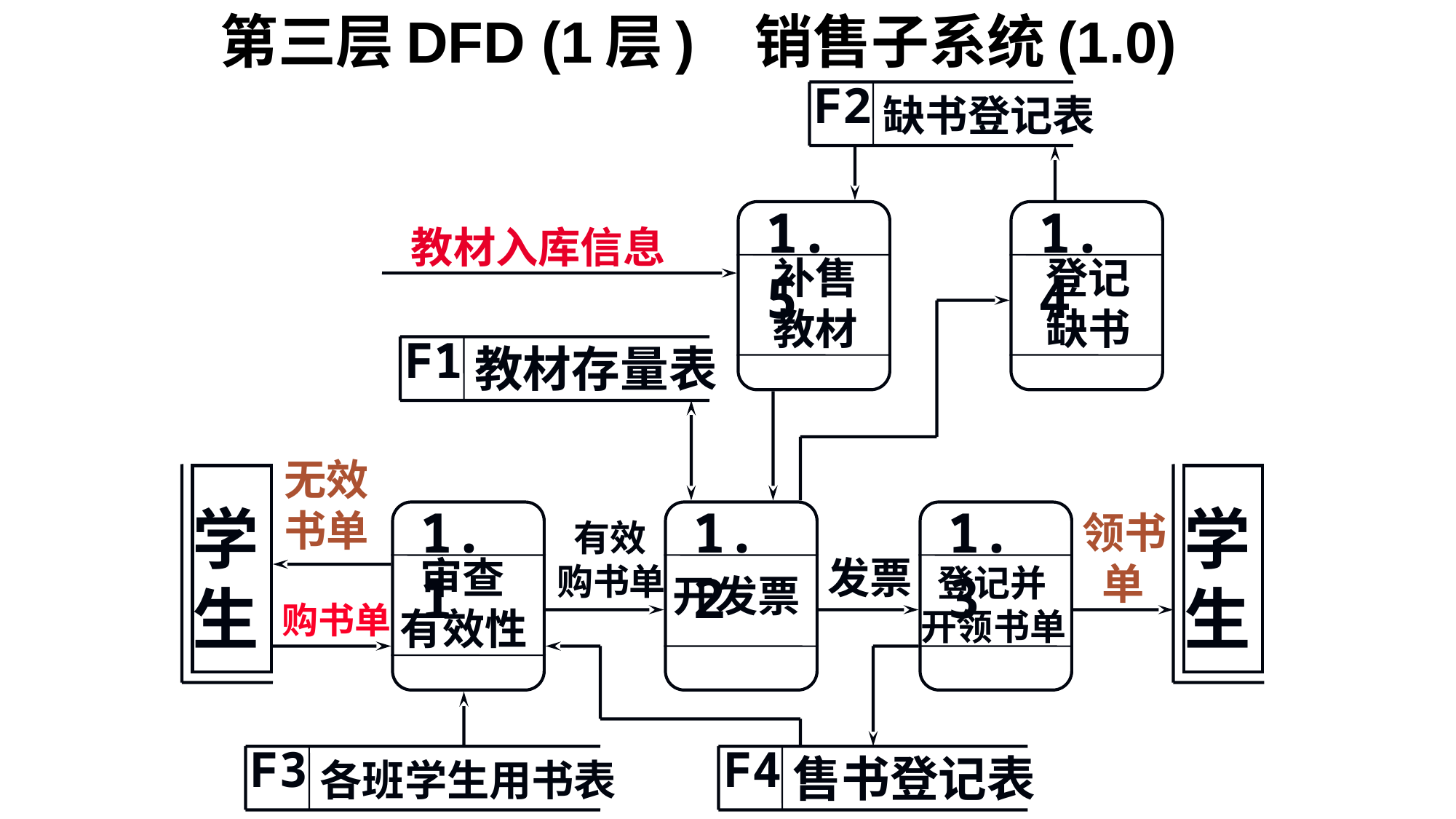

# 第三层DFD (1层)   销售子系统(1.0)
F2

缺书登记表

1.5
1.4

教材入库信息
补售
教材

登记缺书

F1
教材存量表

无效
书单

学生
学生
1.1
1.2
1.3
领书
 单

 有效
购书单

 审查
有效性

发票

 登记并
开领书单

开发票

购书单

F3
F4
售书登记表

各班学生用书表